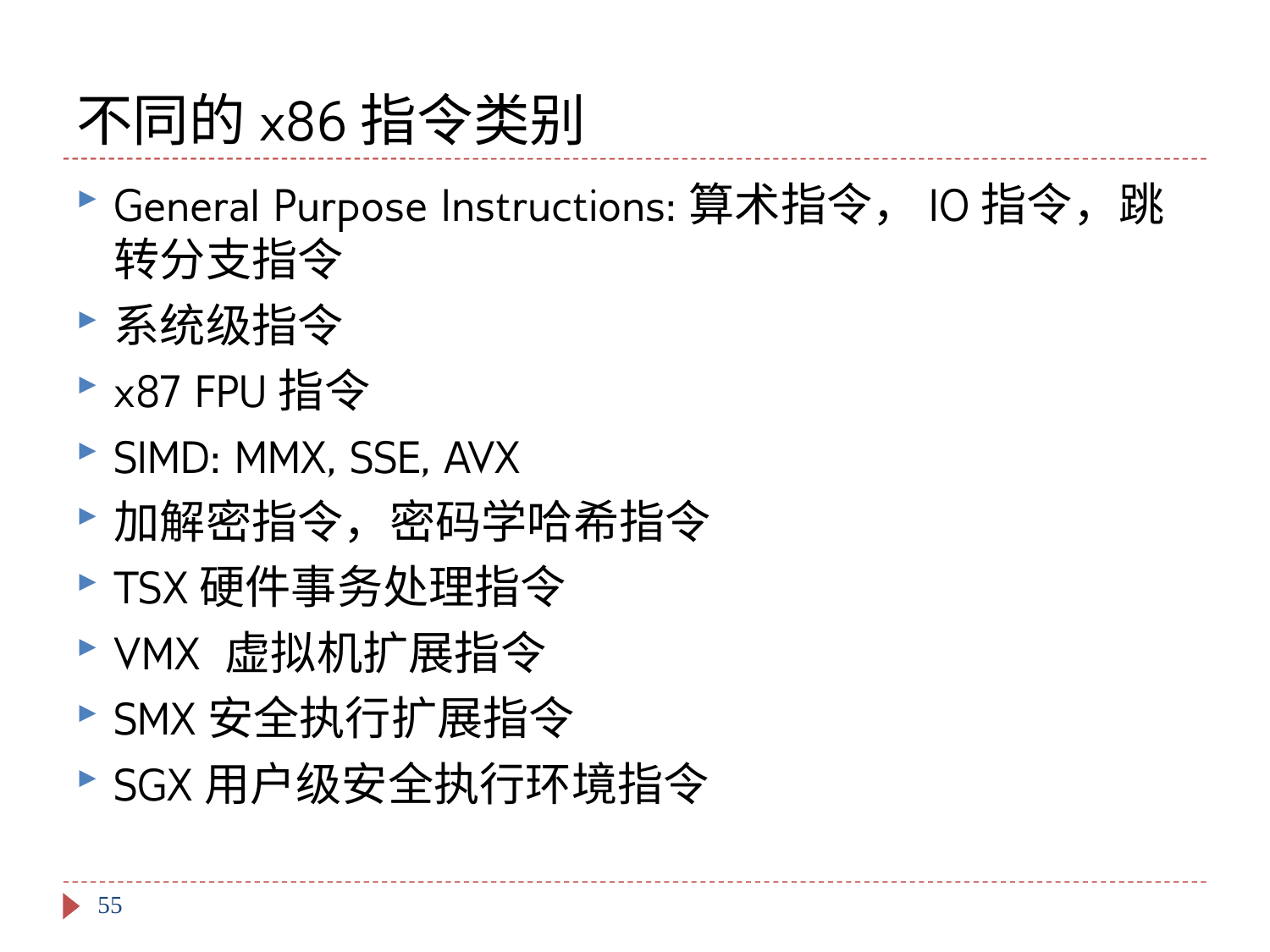

# 不同的x86指令类别
General Purpose Instructions:算术指令，IO指令，跳转分支指令
系统级指令
x87 FPU指令
SIMD: MMX, SSE, AVX
加解密指令，密码学哈希指令
TSX硬件事务处理指令
VMX 虚拟机扩展指令
SMX安全执行扩展指令
SGX用户级安全执行环境指令

55